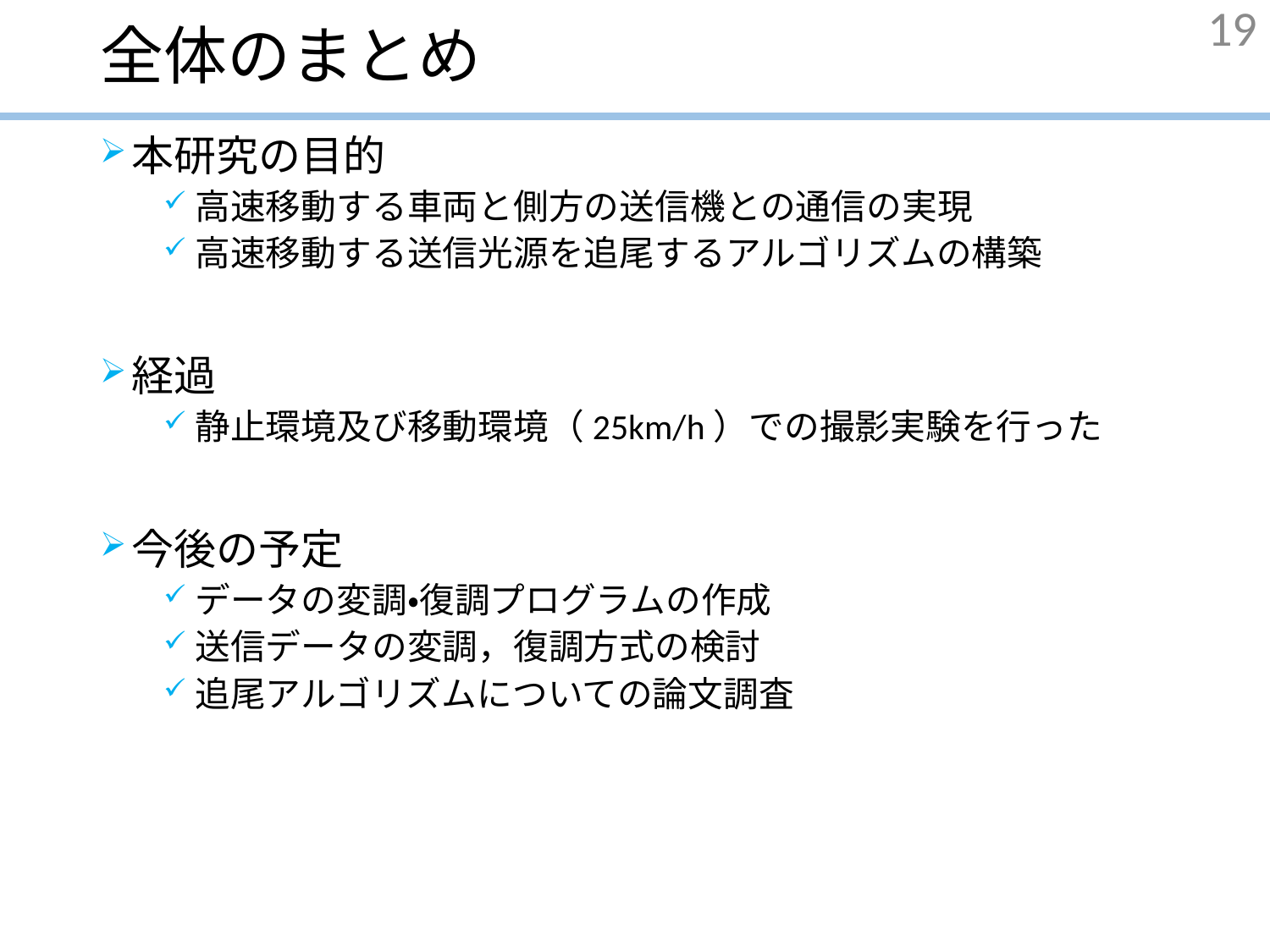

# 全体のまとめ
19
本研究の目的
高速移動する車両と側方の送信機との通信の実現
高速移動する送信光源を追尾するアルゴリズムの構築

経過
静止環境及び移動環境（25km/h）での撮影実験を行った

今後の予定
データの変調・復調プログラムの作成
送信データの変調，復調方式の検討
追尾アルゴリズムについての論文調査